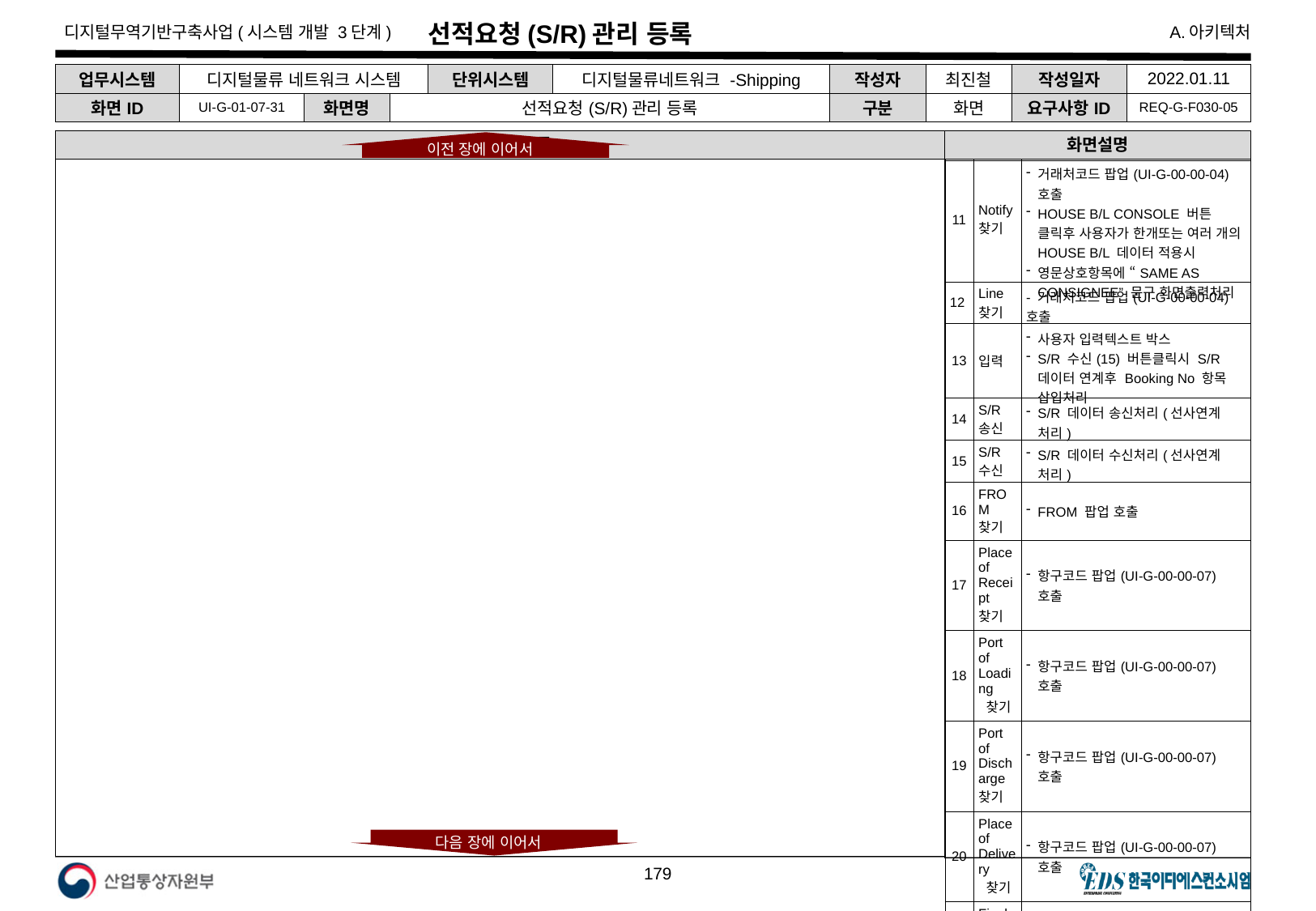

# 선적요청(S/R)관리 등록
| 업무시스템 | 디지털물류 네트워크 시스템 |  |  | 단위시스템 | 디지털물류네트워크 -Shipping | 작성자 | 최진철 | 작성일자 | 2022.01.11 |
| --- | --- | --- | --- | --- | --- | --- | --- | --- | --- |
| 화면ID | UI-G-01-07-31 | 화면명 | 선적요청(S/R)관리 등록 |  |  | 구분 | 화면 | 요구사항ID | REQ-G-F030-05 |
S/R 관리 등록
화면설명

이전 장에 이어서

| 11 | Notify 찾기 | 거래처코드 팝업(UI-G-00-00-04) 호출 HOUSE B/L CONSOLE 버튼 클릭후 사용자가 한개또는 여러 개의 HOUSE B/L 데이터 적용시 영문상호항목에 “SAME AS CONSIGNEE” 문구 화면출력처리 |
| --- | --- | --- |
| 12 | Line 찾기 | - 거래처코드 팝업(UI-G-00-00-04) 호출 |
| 13 | 입력 | 사용자 입력텍스트 박스 S/R 수신(15) 버튼클릭시 S/R데이터 연계후 Booking No 항목 삽입처리 |
| 14 | S/R송신 | S/R 데이터 송신처리(선사연계 처리) |
| 15 | S/R수신 | S/R 데이터 수신처리(선사연계 처리) |
| 16 | FROM 찾기 | FROM 팝업 호출 |
| 17 | Place of Receipt 찾기 | 항구코드 팝업(UI-G-00-00-07) 호출 |
| 18 | Port of Loading 찾기 | 항구코드 팝업(UI-G-00-00-07) 호출 |
| 19 | Port of Discharge 찾기 | 항구코드 팝업(UI-G-00-00-07) 호출 |
| 20 | Place of Delivery 찾기 | 항구코드 팝업(UI-G-00-00-07) 호출 |
| 21 | Final Destination 찾기 | 항구코드 팝업(UI-G-00-00-07) 호출 |

다음 장에 이어서